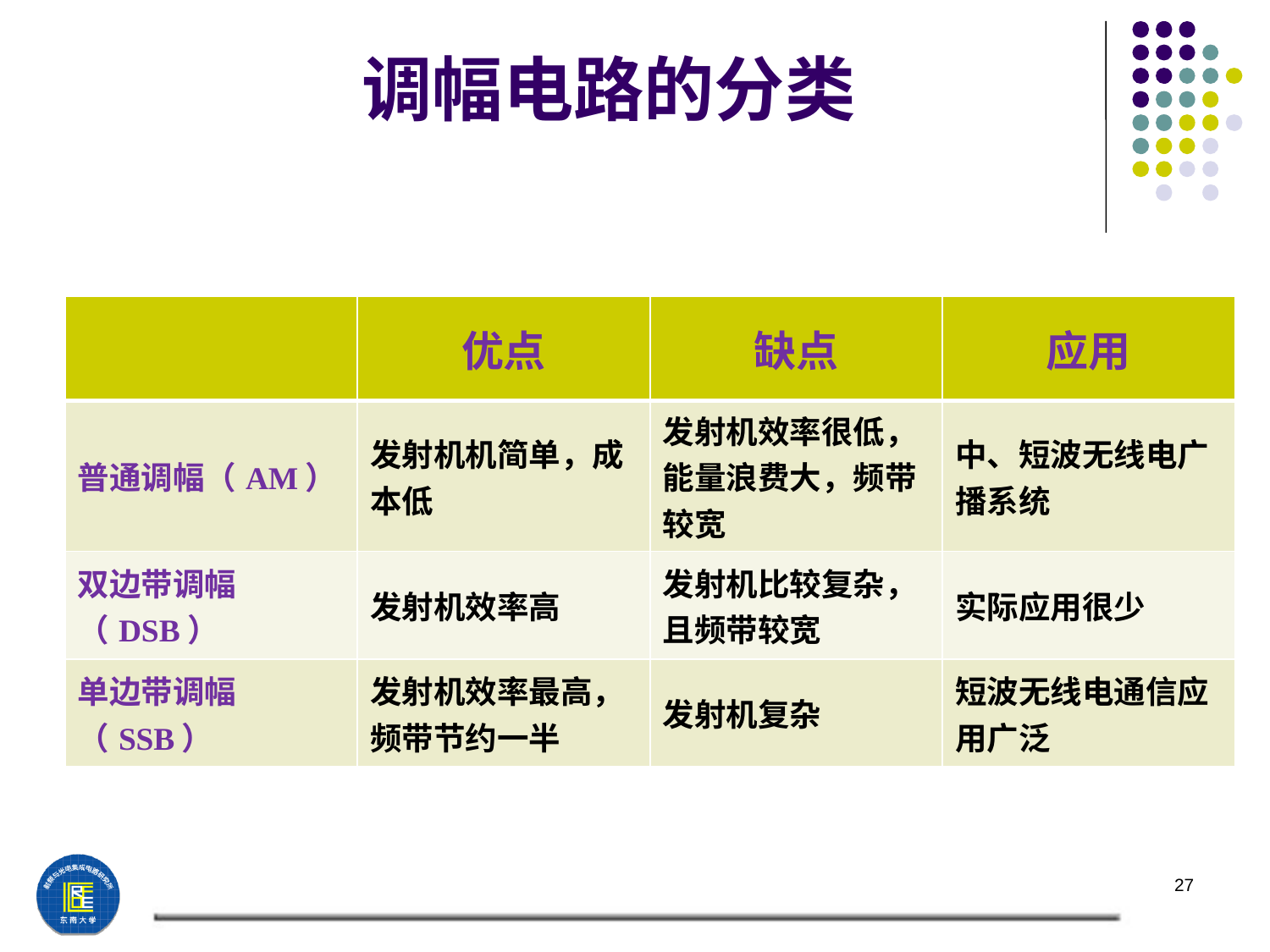

# 调幅电路的分类
|  | 优点 | 缺点 | 应用 |
| --- | --- | --- | --- |
| 普通调幅（AM） | 发射机机简单，成本低 | 发射机效率很低，能量浪费大，频带较宽 | 中、短波无线电广播系统 |
| 双边带调幅（DSB） | 发射机效率高 | 发射机比较复杂，且频带较宽 | 实际应用很少 |
| 单边带调幅（SSB） | 发射机效率最高，频带节约一半 | 发射机复杂 | 短波无线电通信应用广泛 |
27